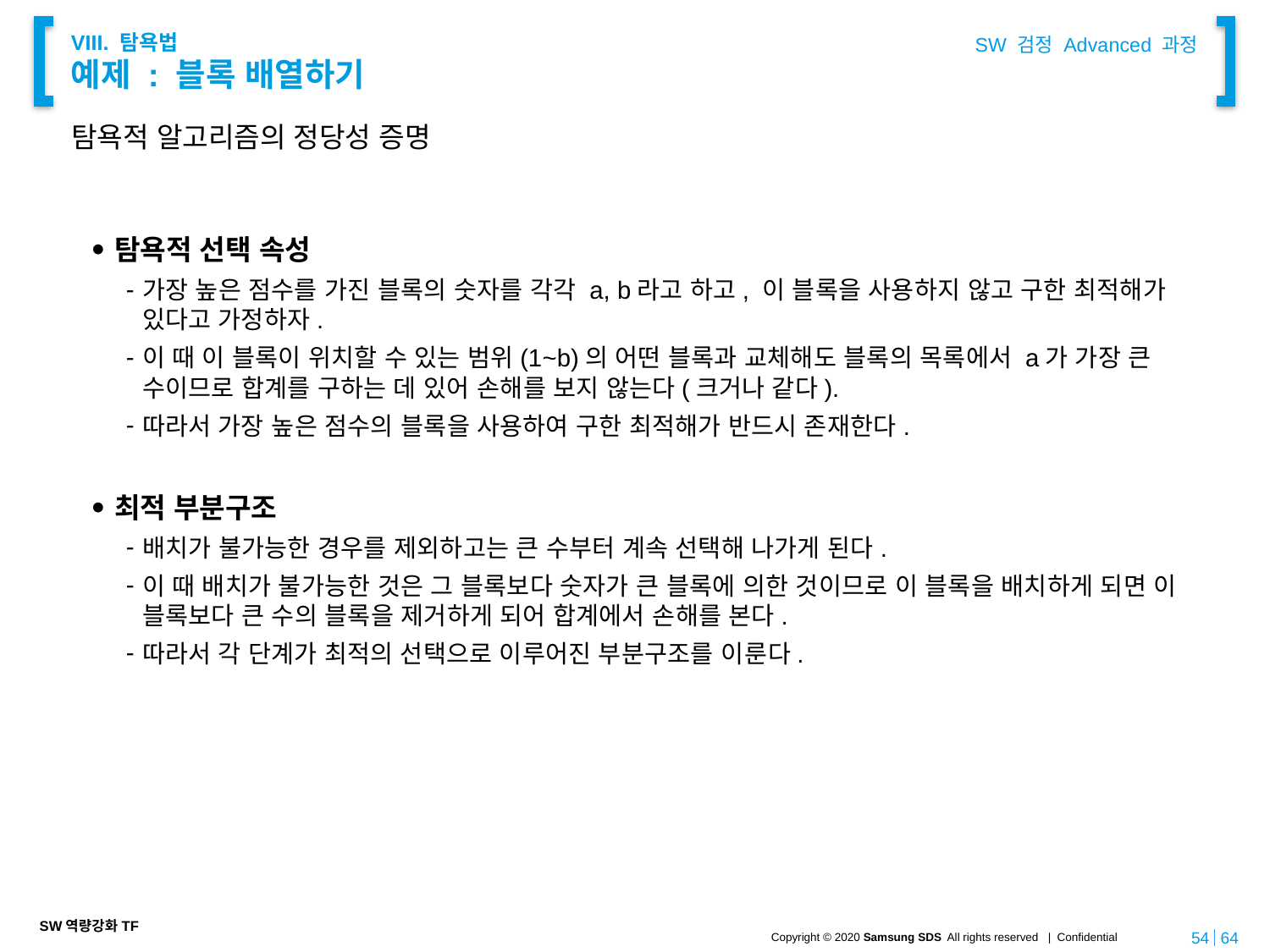

SW 검정 Advanced 과정
# VIII. 탐욕법 예제 : 블록 배열하기
탐욕적 알고리즘의 정당성 증명
탐욕적 선택 속성
가장 높은 점수를 가진 블록의 숫자를 각각 a, b라고 하고, 이 블록을 사용하지 않고 구한 최적해가 있다고 가정하자.
이 때 이 블록이 위치할 수 있는 범위(1~b)의 어떤 블록과 교체해도 블록의 목록에서 a가 가장 큰 수이므로 합계를 구하는 데 있어 손해를 보지 않는다(크거나 같다).
따라서 가장 높은 점수의 블록을 사용하여 구한 최적해가 반드시 존재한다.

최적 부분구조
배치가 불가능한 경우를 제외하고는 큰 수부터 계속 선택해 나가게 된다.
이 때 배치가 불가능한 것은 그 블록보다 숫자가 큰 블록에 의한 것이므로 이 블록을 배치하게 되면 이 블록보다 큰 수의 블록을 제거하게 되어 합계에서 손해를 본다.
따라서 각 단계가 최적의 선택으로 이루어진 부분구조를 이룬다.